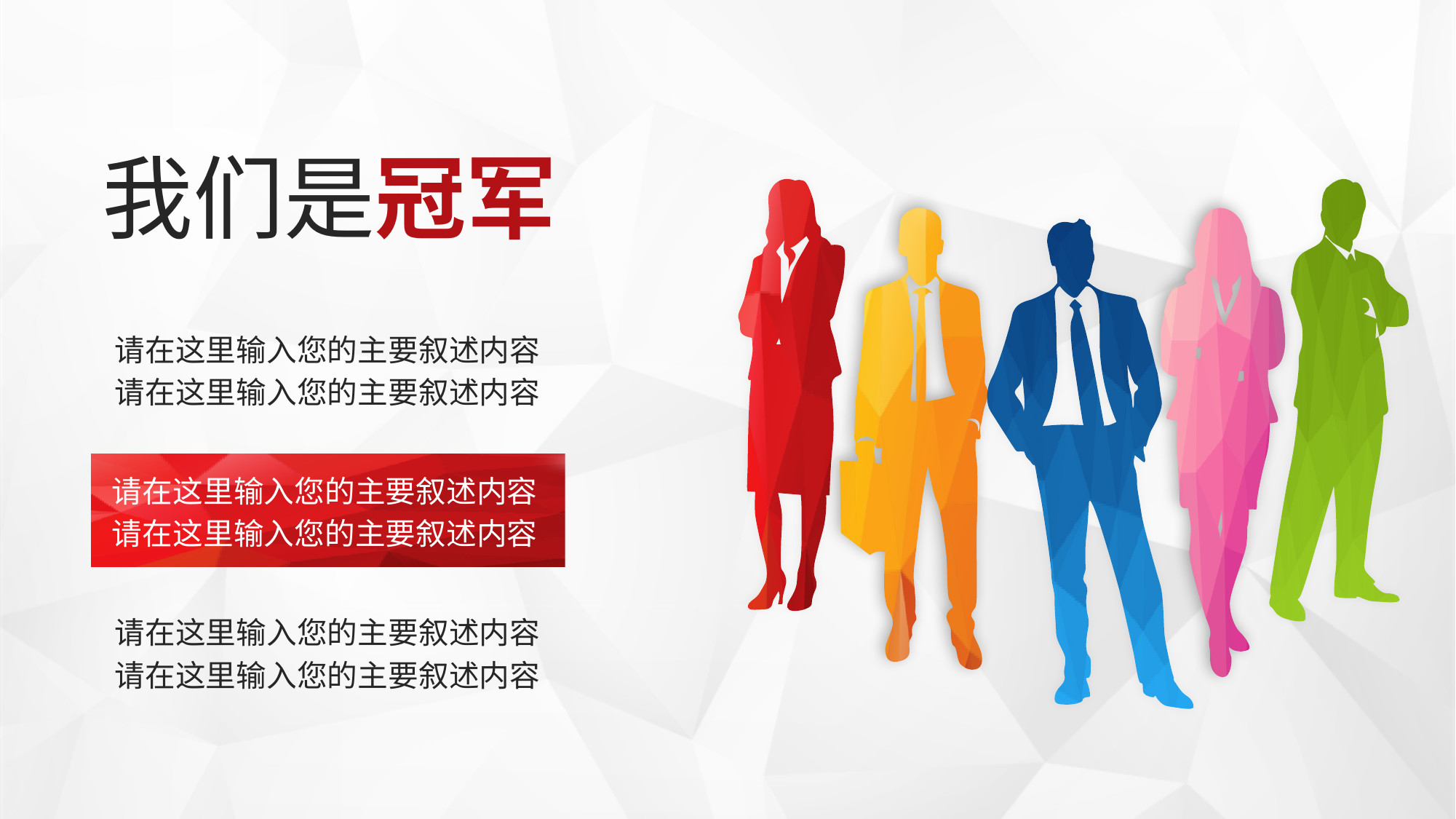

我们是冠军

请在这里输入您的主要叙述内容
请在这里输入您的主要叙述内容

请在这里输入您的主要叙述内容
请在这里输入您的主要叙述内容
请在这里输入您的主要叙述内容
请在这里输入您的主要叙述内容